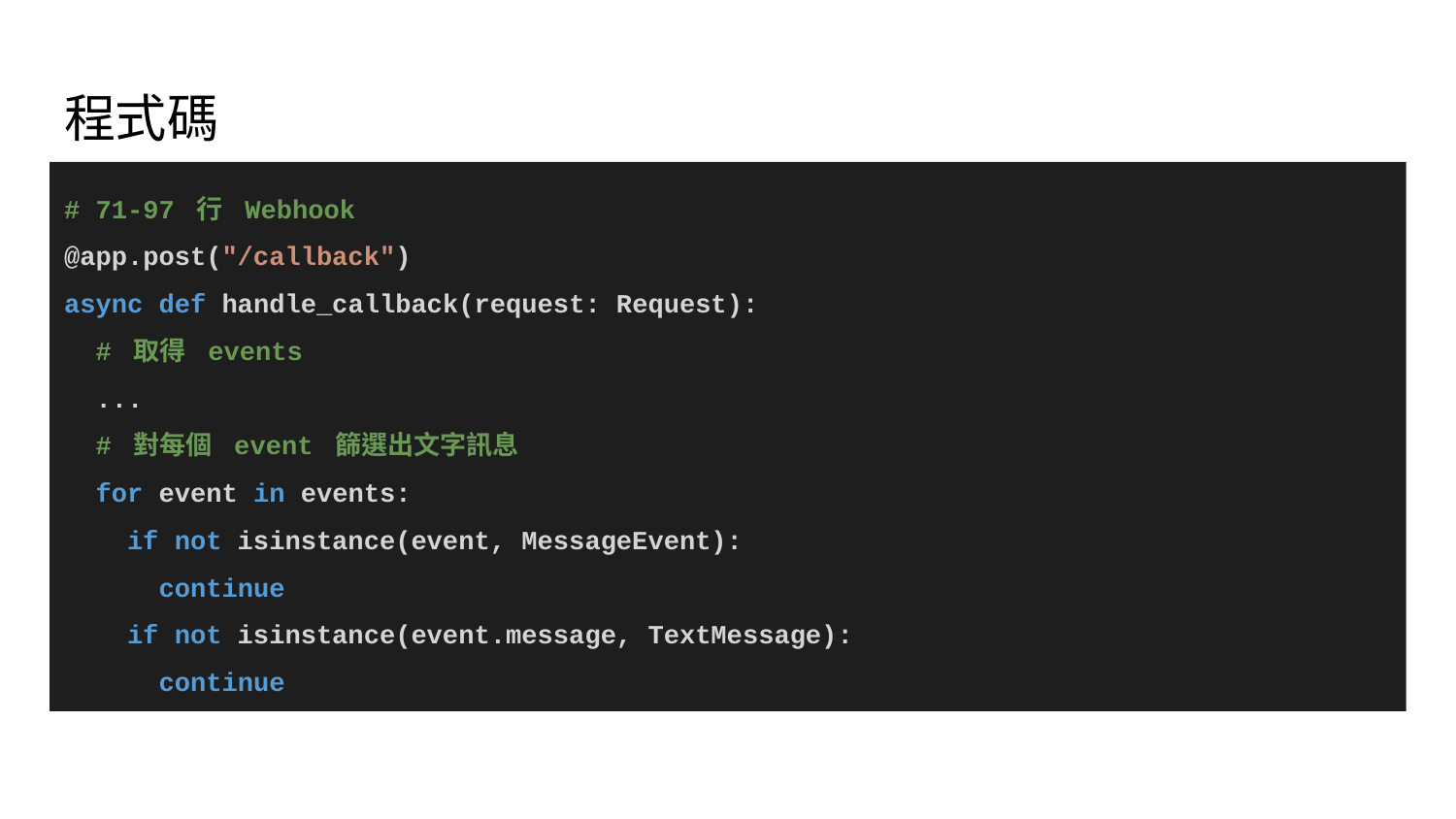

# 程式碼
# 71-97 行 Webhook
@app.post("/callback")
async def handle_callback(request: Request):
  # 取得 events
  ...
  # 對每個 event 篩選出文字訊息
  for event in events:
    if not isinstance(event, MessageEvent):
      continue
    if not isinstance(event.message, TextMessage):
      continue